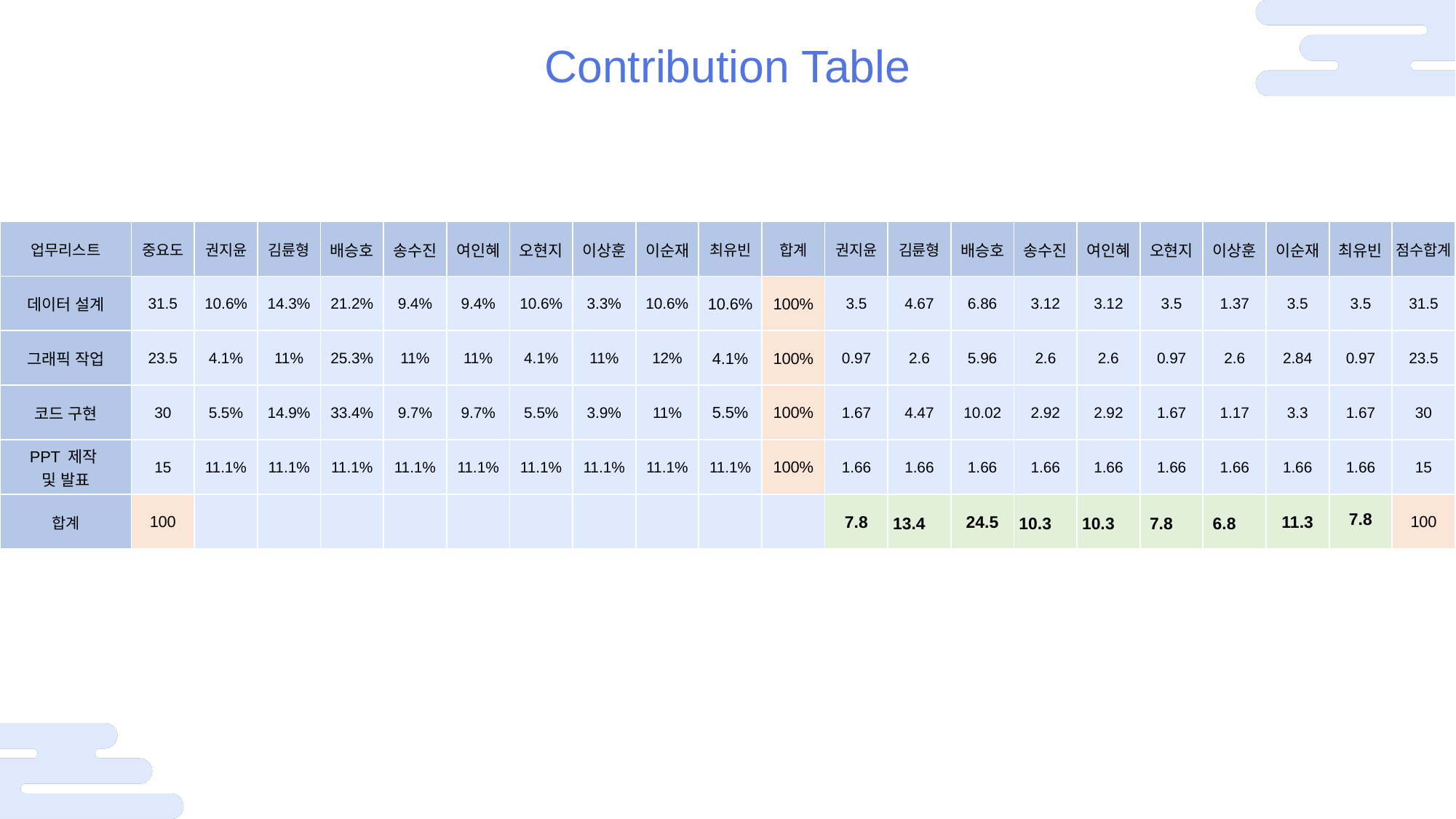

Contribution Table
| 업무리스트 | 중요도 | 권지윤 | 김륜형 | 배승호 | 송수진 | 여인혜 | 오현지 | 이상훈 | 이순재 | 최유빈 | 합계 | 권지윤 | 김륜형 | 배승호 | 송수진 | 여인혜 | 오현지 | 이상훈 | 이순재 | 최유빈 | 점수합계 |
| --- | --- | --- | --- | --- | --- | --- | --- | --- | --- | --- | --- | --- | --- | --- | --- | --- | --- | --- | --- | --- | --- |
| 데이터 설계 | 31.5 | 10.6% | 14.3% | 21.2% | 9.4% | 9.4% | 10.6% | 3.3% | 10.6% | 10.6% | 100% | 3.5 | 4.67 | 6.86 | 3.12 | 3.12 | 3.5 | 1.37 | 3.5 | 3.5 | 31.5 |
| 그래픽 작업 | 23.5 | 4.1% | 11% | 25.3% | 11% | 11% | 4.1% | 11% | 12% | 4.1% | 100% | 0.97 | 2.6 | 5.96 | 2.6 | 2.6 | 0.97 | 2.6 | 2.84 | 0.97 | 23.5 |
| 코드 구현 | 30 | 5.5% | 14.9% | 33.4% | 9.7% | 9.7% | 5.5% | 3.9% | 11% | 5.5% | 100% | 1.67 | 4.47 | 10.02 | 2.92 | 2.92 | 1.67 | 1.17 | 3.3 | 1.67 | 30 |
| PPT 제작 및 발표 | 15 | 11.1% | 11.1% | 11.1% | 11.1% | 11.1% | 11.1% | 11.1% | 11.1% | 11.1% | 100% | 1.66 | 1.66 | 1.66 | 1.66 | 1.66 | 1.66 | 1.66 | 1.66 | 1.66 | 15 |
| 합계 | 100 |  |  |  |  |  |  |  |  |  |  | 7.8 | 13.4 | 24.5 | 10.3 | 10.3 | 7.8 | 6.8 | 11.3 | 7.8 | 100 |